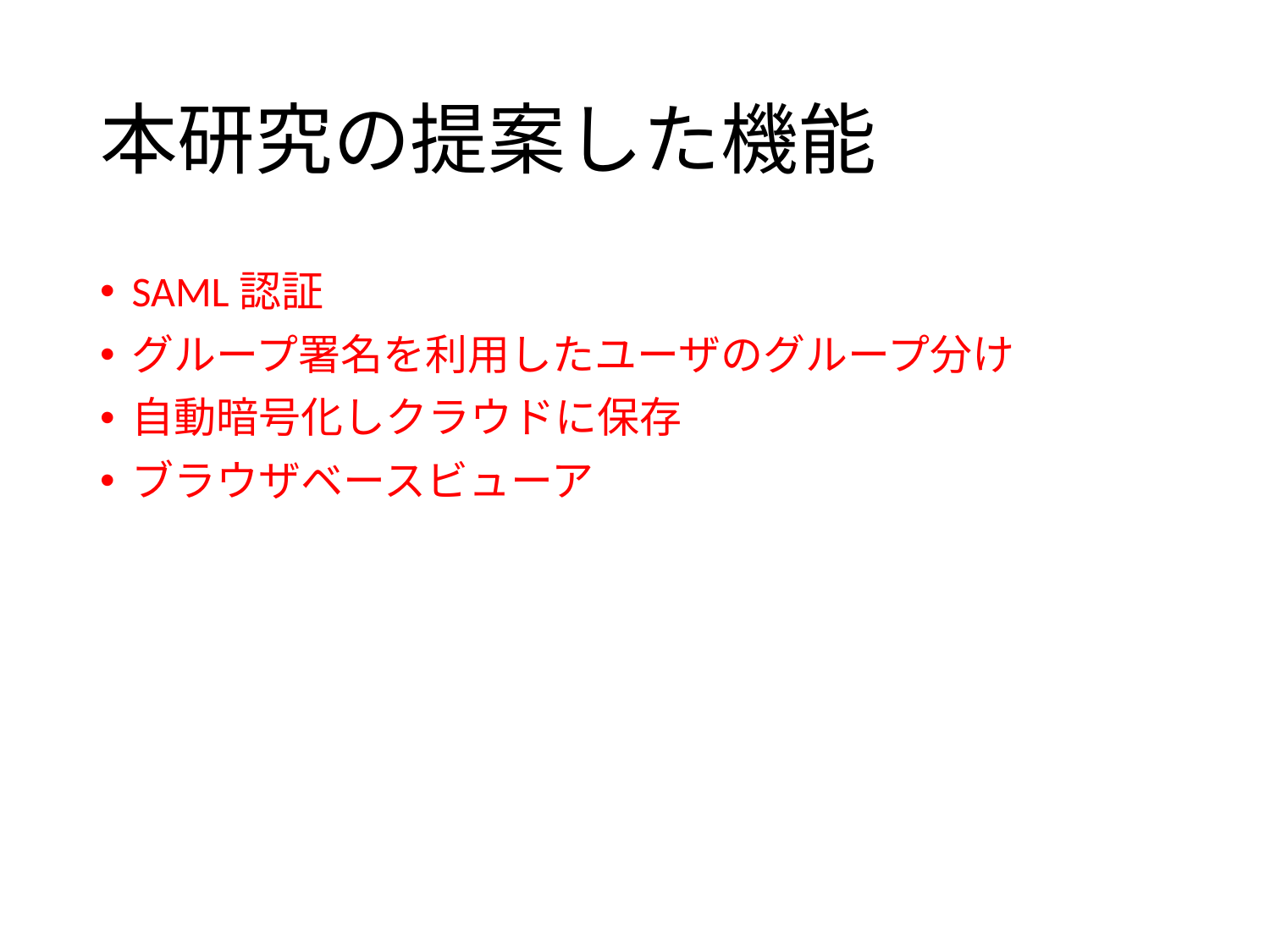

# 本研究の提案した機能
SAML認証
グループ署名を利用したユーザのグループ分け
自動暗号化しクラウドに保存
ブラウザベースビューア